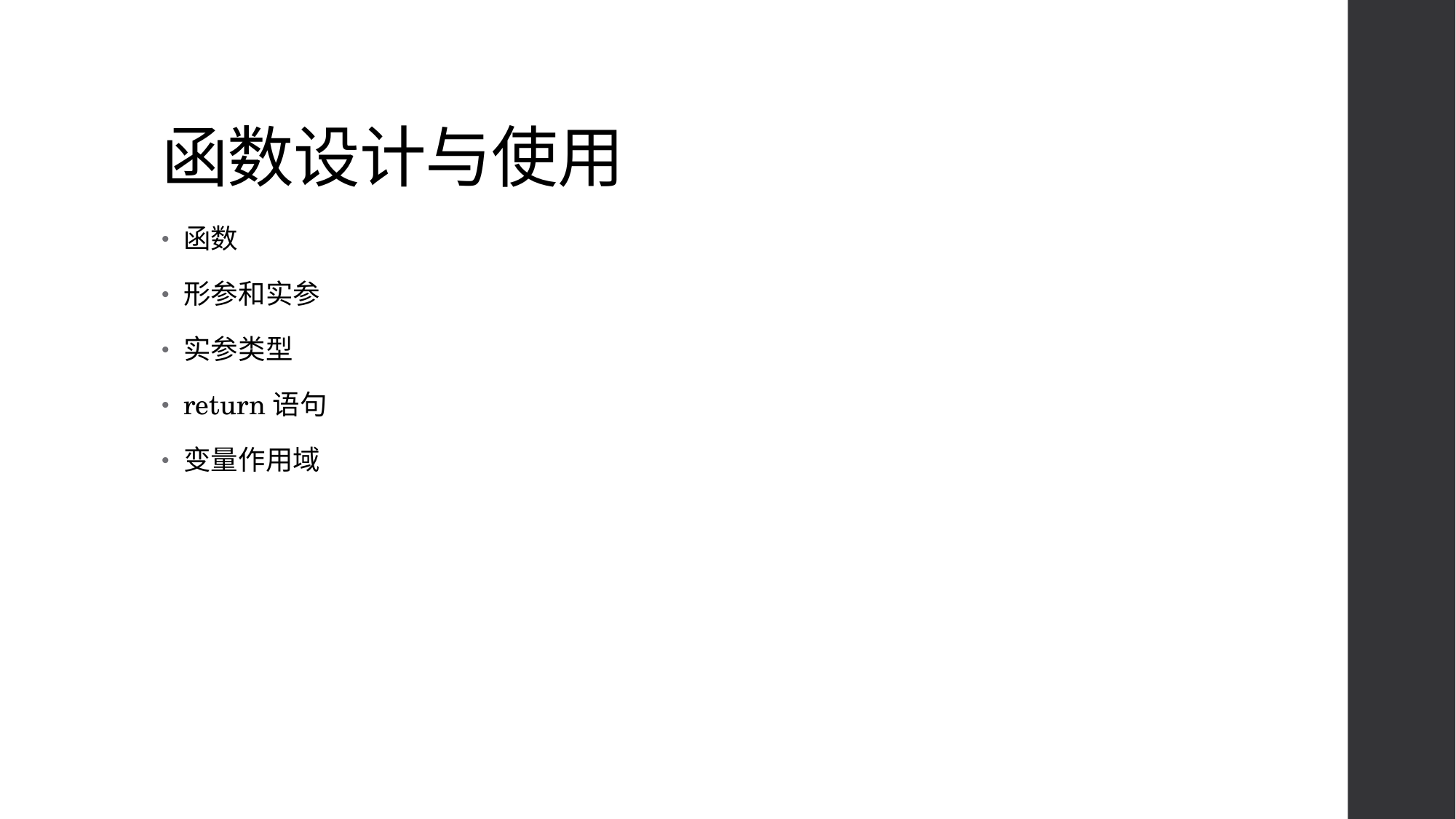

# 函数设计与使用
函数
形参和实参
实参类型
return语句
变量作用域